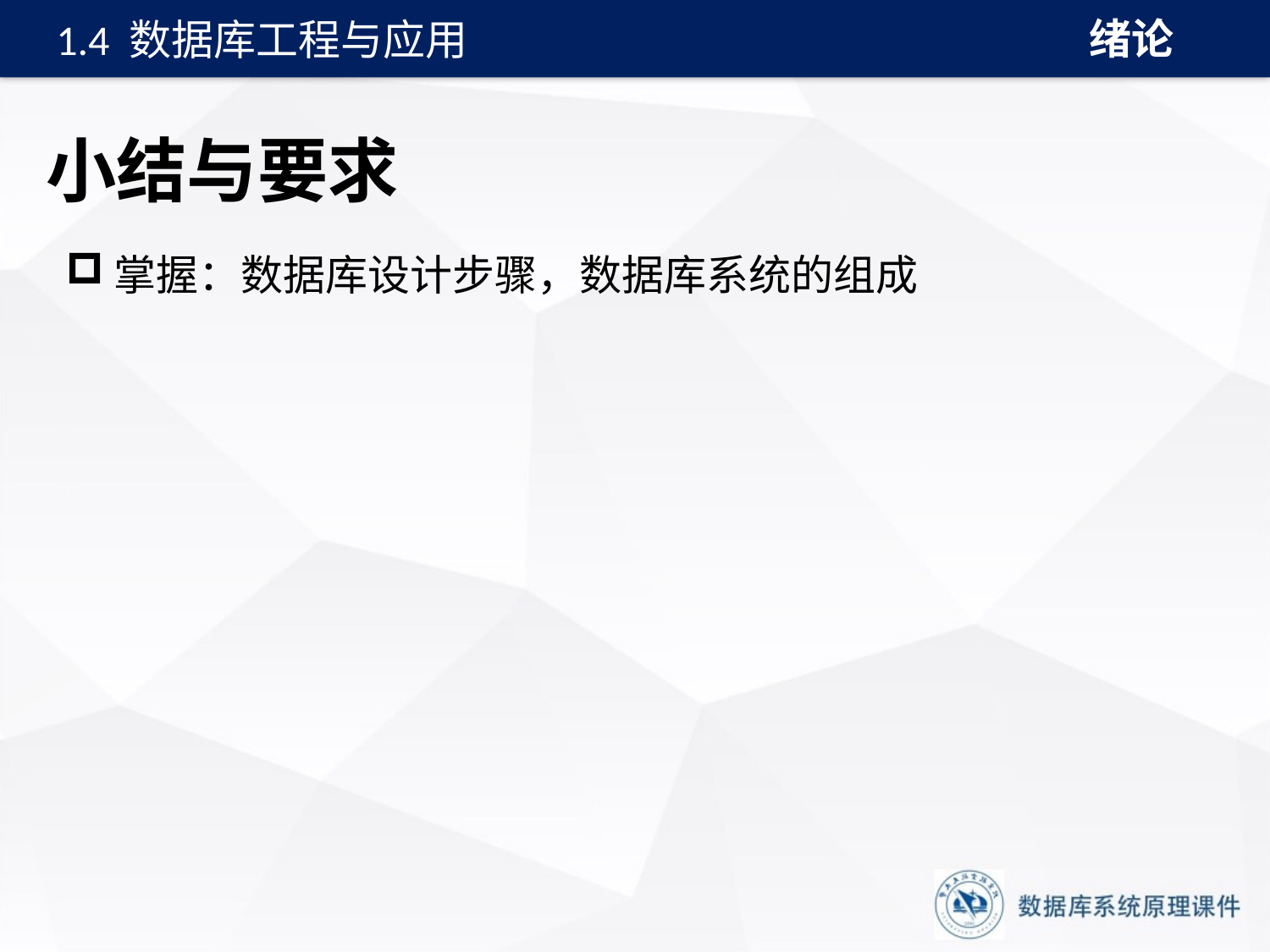

绪论
1.4 数据库工程与应用
# 小结与要求
掌握：数据库设计步骤，数据库系统的组成